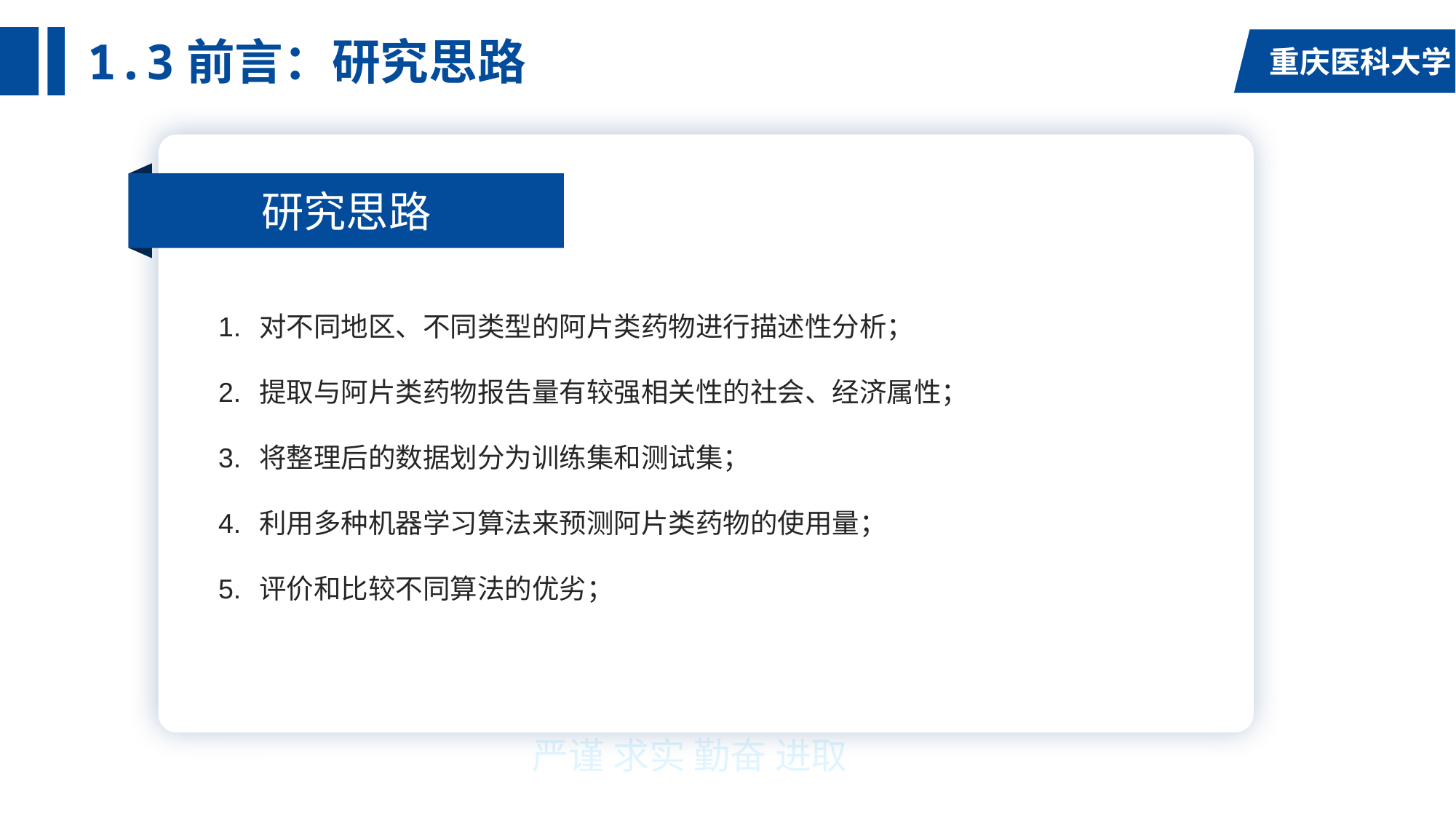

# 1.3前言：研究思路

研究思路

对不同地区、不同类型的阿片类药物进行描述性分析；
提取与阿片类药物报告量有较强相关性的社会、经济属性；
将整理后的数据划分为训练集和测试集；
利用多种机器学习算法来预测阿片类药物的使用量；
评价和比较不同算法的优劣；